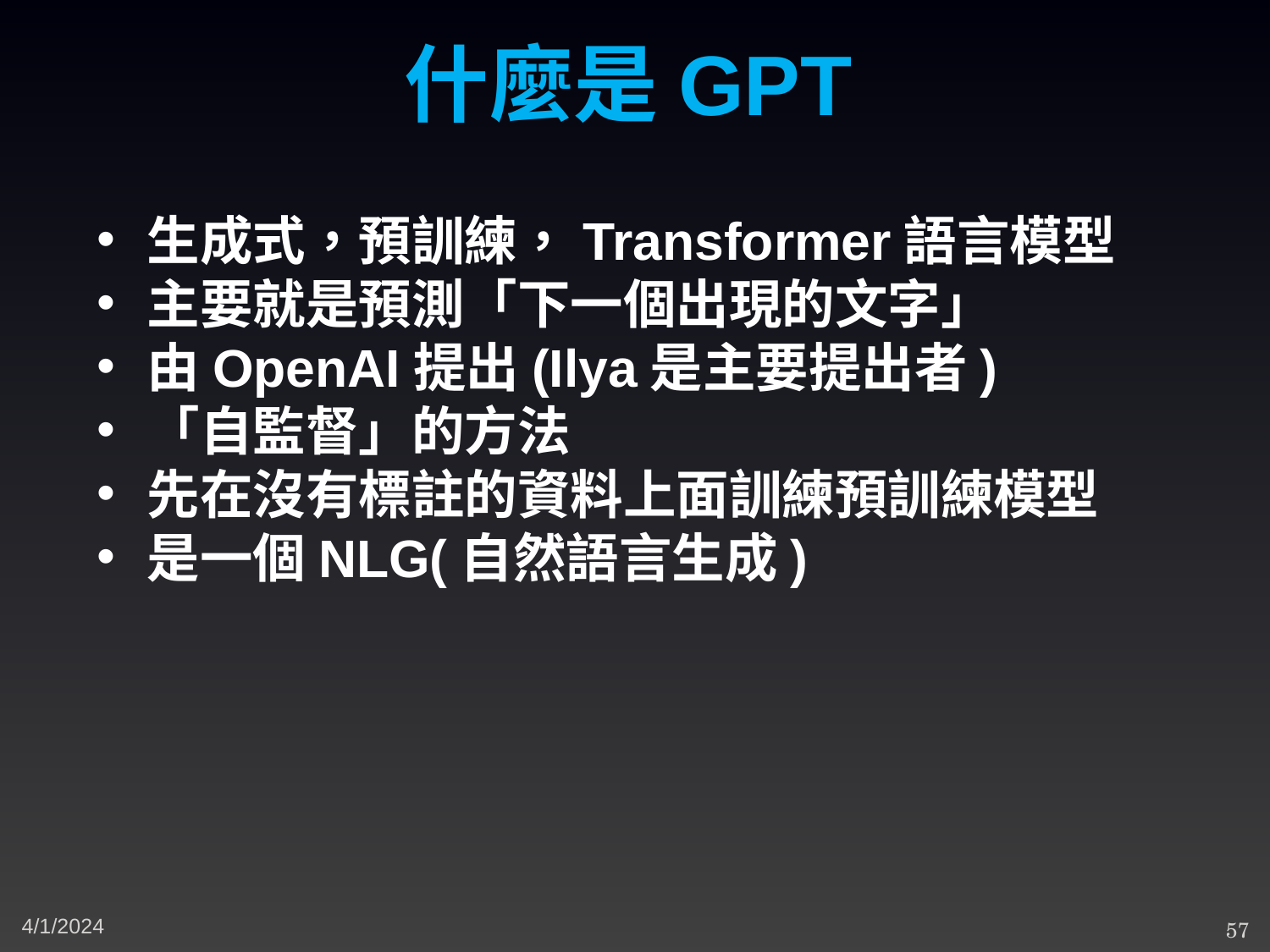

什麼是GPT
生成式，預訓練，Transformer語言模型
主要就是預測「下一個出現的文字」
由OpenAI提出(Ilya是主要提出者)
「自監督」的方法
先在沒有標註的資料上面訓練預訓練模型
是一個NLG(自然語言生成)

4/1/2024
57